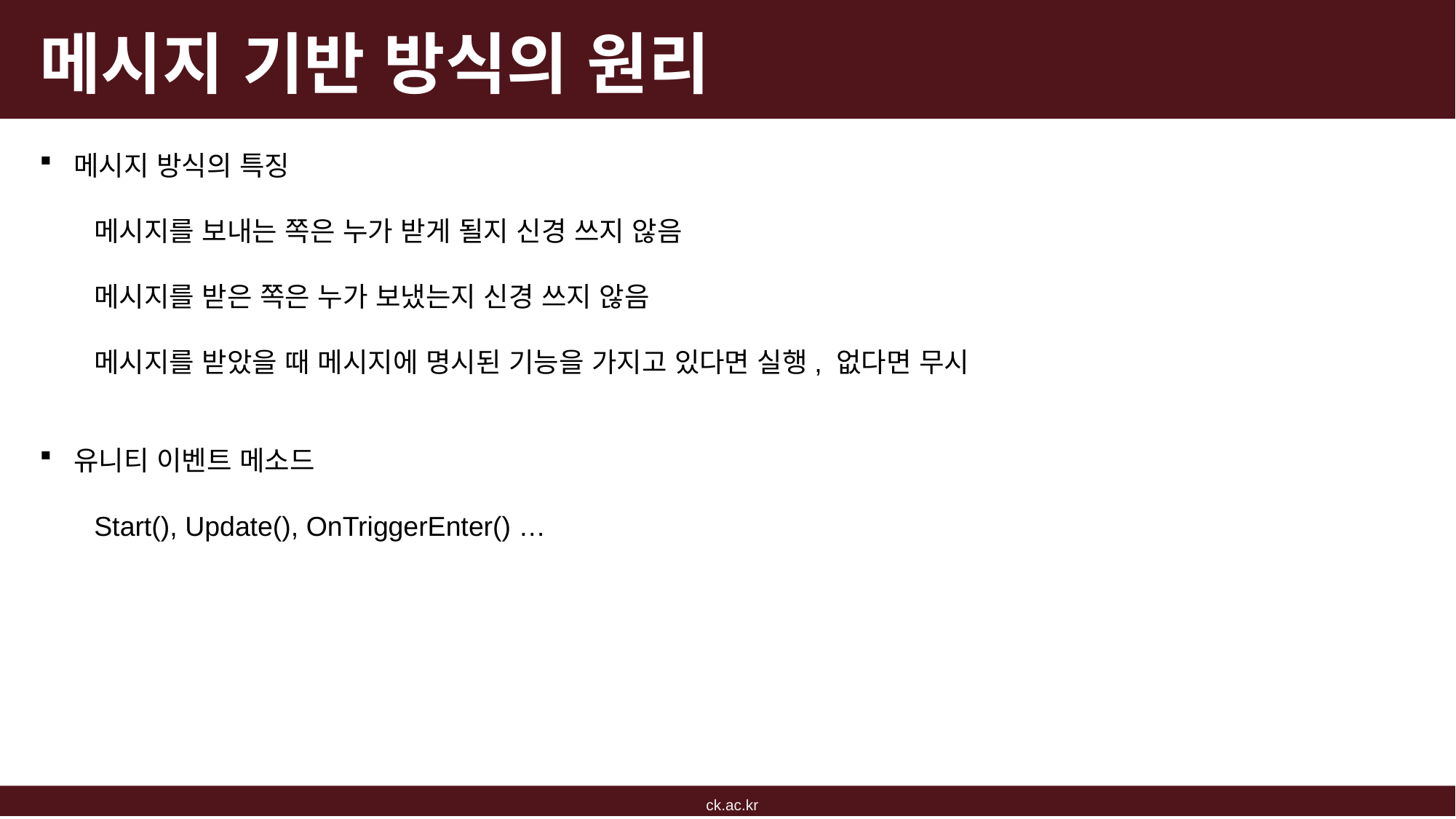

# 메시지 기반 방식의 원리
메시지 방식의 특징

메시지를 보내는 쪽은 누가 받게 될지 신경 쓰지 않음

메시지를 받은 쪽은 누가 보냈는지 신경 쓰지 않음

메시지를 받았을 때 메시지에 명시된 기능을 가지고 있다면 실행, 없다면 무시

유니티 이벤트 메소드

Start(), Update(), OnTriggerEnter() …
ck.ac.kr